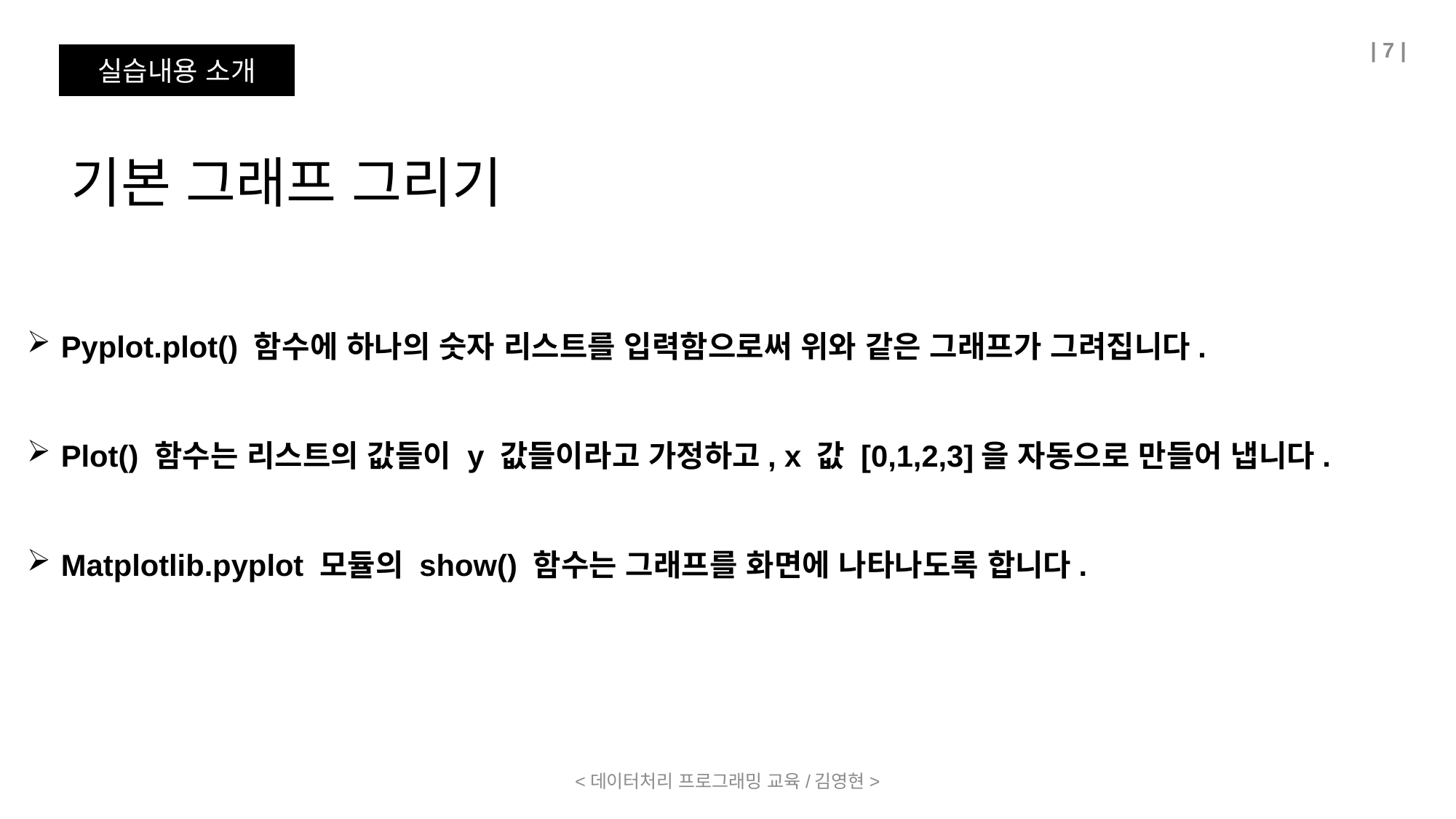

| 7 |
실습내용 소개
기본 그래프 그리기
Pyplot.plot() 함수에 하나의 숫자 리스트를 입력함으로써 위와 같은 그래프가 그려집니다.
Plot() 함수는 리스트의 값들이 y 값들이라고 가정하고, x 값 [0,1,2,3]을 자동으로 만들어 냅니다.
Matplotlib.pyplot 모듈의 show() 함수는 그래프를 화면에 나타나도록 합니다.
<데이터처리 프로그래밍 교육/김영현>